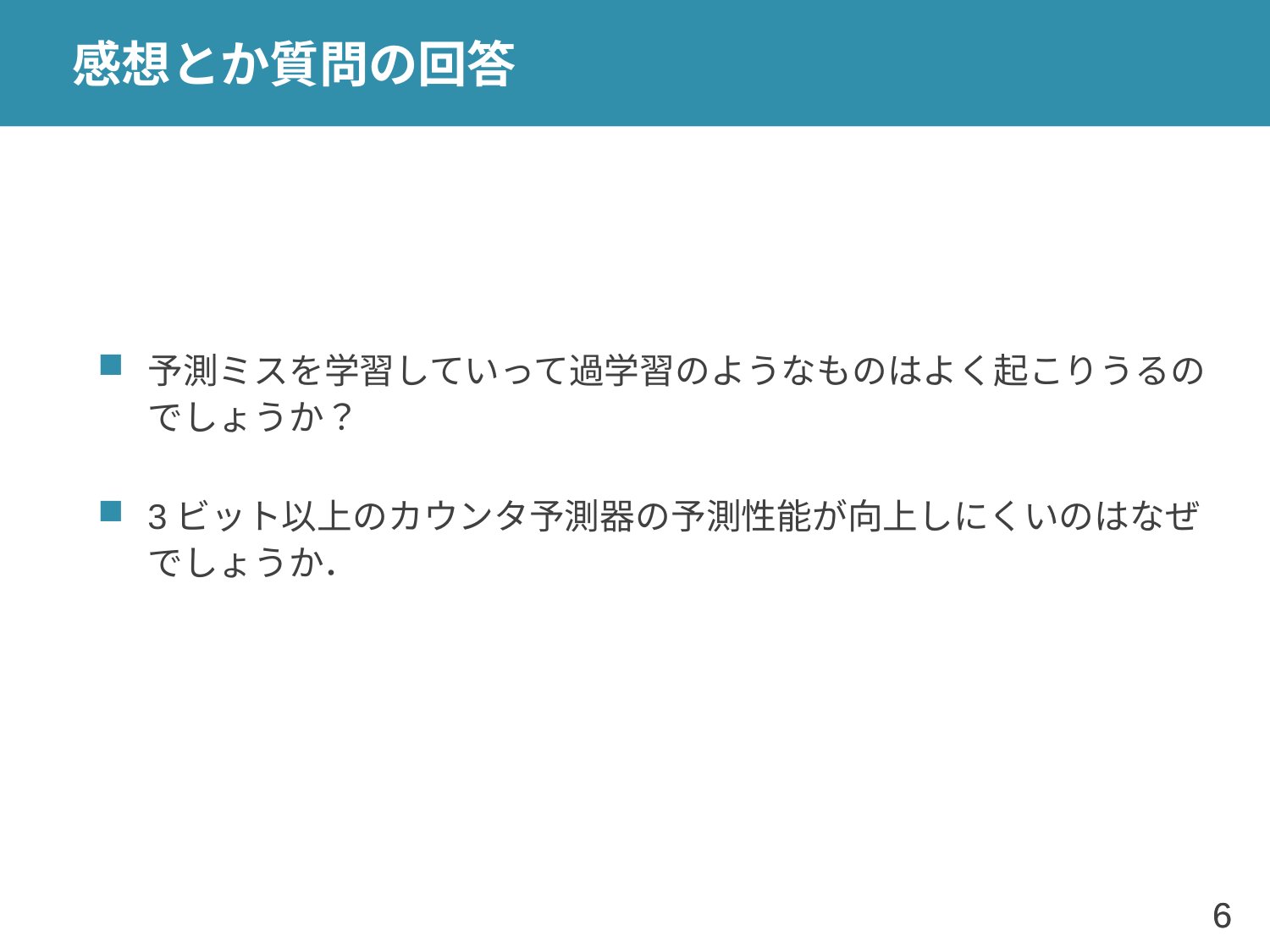

# 感想とか質問の回答
予測ミスを学習していって過学習のようなものはよく起こりうるのでしょうか？
3ビット以上のカウンタ予測器の予測性能が向上しにくいのはなぜでしょうか．